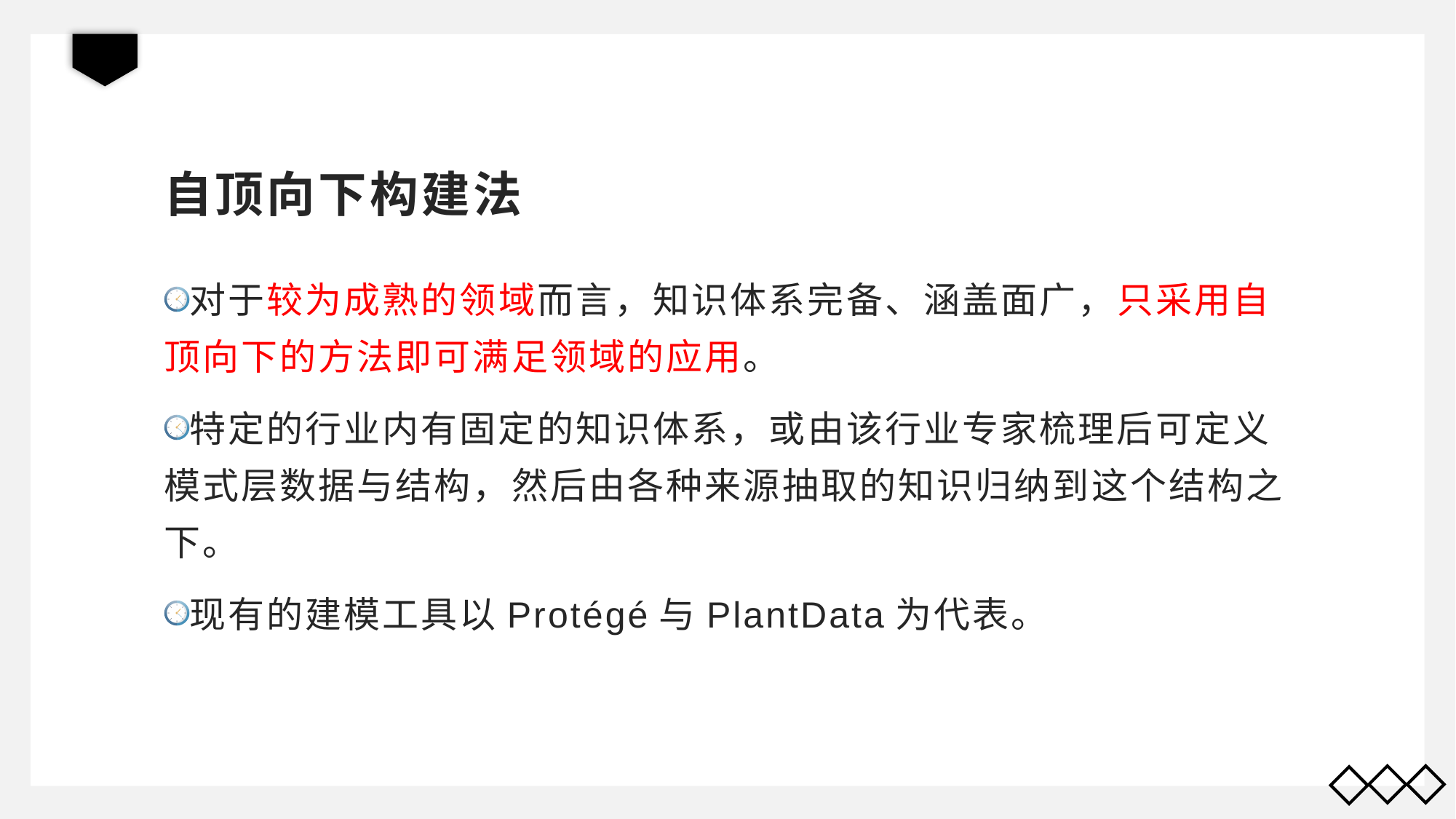

# 自顶向下构建法
对于较为成熟的领域而言，知识体系完备、涵盖面广，只采用自顶向下的方法即可满足领域的应用。
特定的行业内有固定的知识体系，或由该行业专家梳理后可定义模式层数据与结构，然后由各种来源抽取的知识归纳到这个结构之下。
现有的建模工具以Protégé与PlantData为代表。